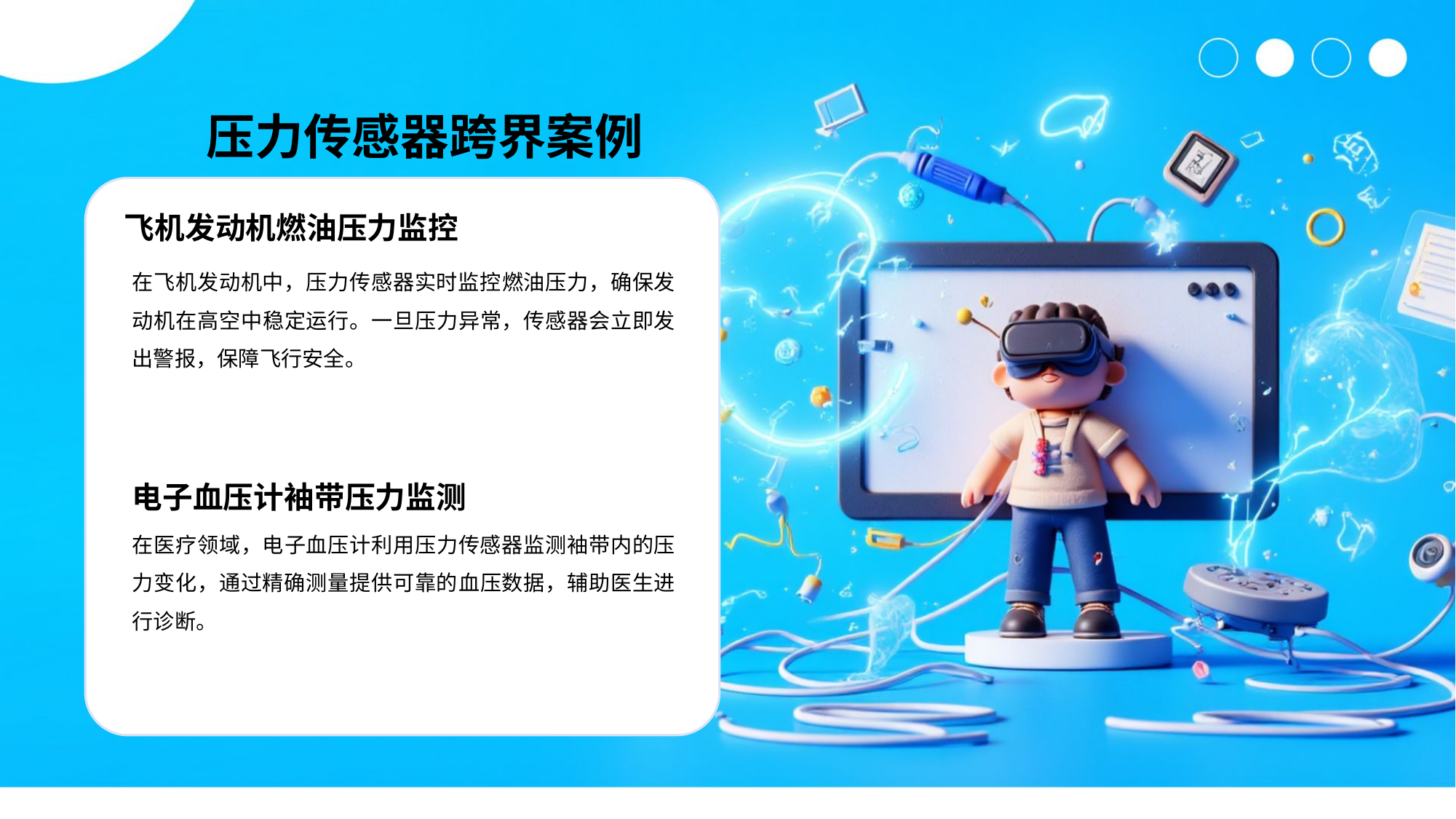

压力传感器跨界案例

飞机发动机燃油压力监控
在飞机发动机中，压力传感器实时监控燃油压力，确保发动机在高空中稳定运行。一旦压力异常，传感器会立即发出警报，保障飞行安全。
电子血压计袖带压力监测
在医疗领域，电子血压计利用压力传感器监测袖带内的压力变化，通过精确测量提供可靠的血压数据，辅助医生进行诊断。